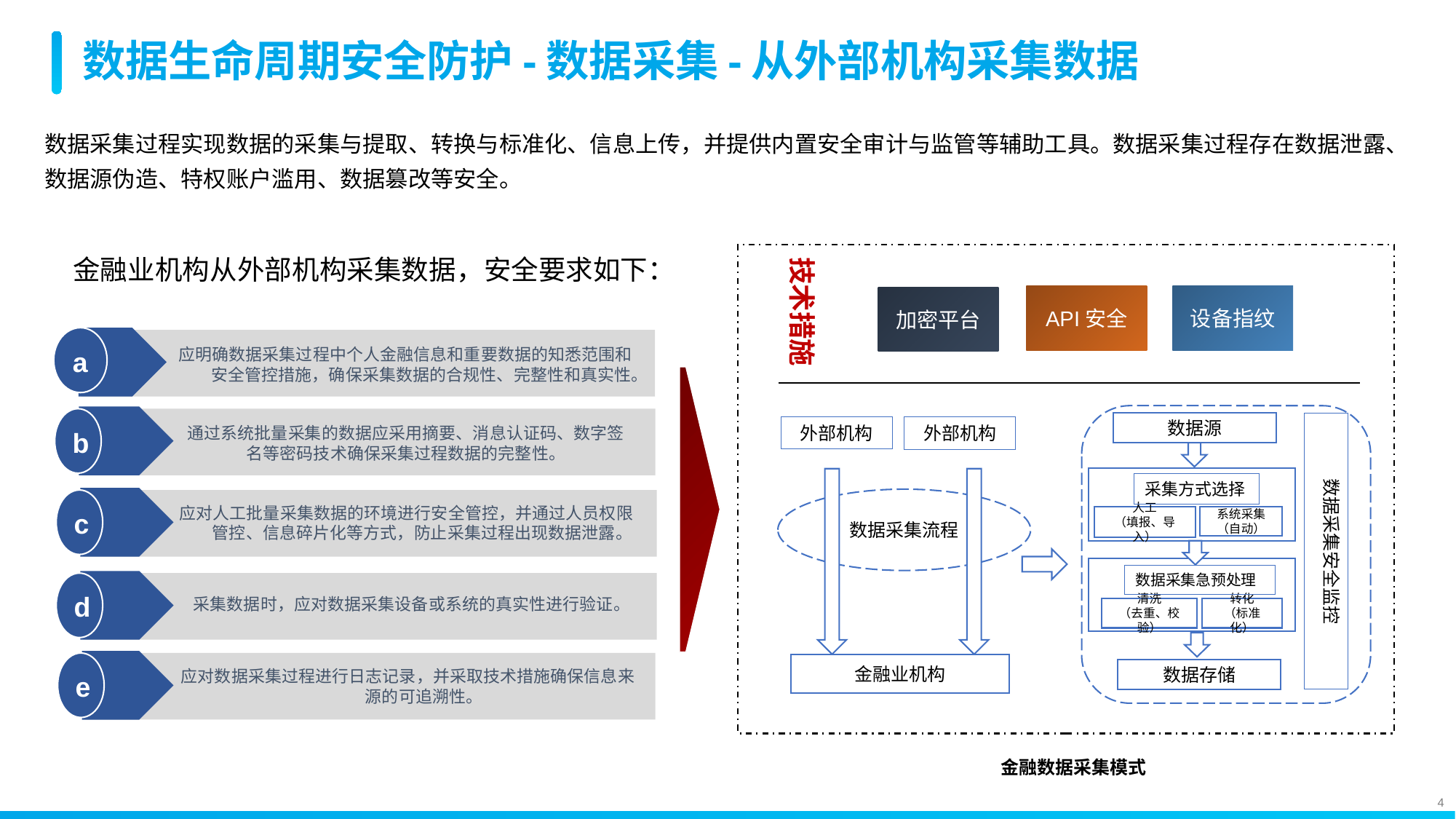

# 数据生命周期安全防护-数据采集-从外部机构采集数据
数据采集过程实现数据的采集与提取、转换与标准化、信息上传，并提供内置安全审计与监管等辅助工具。数据采集过程存在数据泄露、数据源伪造、特权账户滥用、数据篡改等安全。
技术措施

金融业机构从外部机构采集数据，安全要求如下：
设备指纹
API安全
加密平台
a

应明确数据采集过程中个人金融信息和重要数据的知悉范围和安全管控措施，确保采集数据的合规性、完整性和真实性。

b

数据源
数据采集安全监控
外部机构
外部机构
	通过系统批量采集的数据应采用摘要、消息认证码、数字签名等密码技术确保采集过程数据的完整性。

采集方式选择

数据采集流程
c

应对人工批量采集数据的环境进行安全管控，并通过人员权限管控、信息碎片化等方式，防止采集过程出现数据泄露。
人工
（填报、导入）
系统采集
（自动）

数据采集急预处理

d

采集数据时，应对数据采集设备或系统的真实性进行验证。
清洗
（去重、校验）
转化
（标准化）

e

金融业机构
数据存储
应对数据采集过程进行日志记录，并采取技术措施确保信息来源的可追溯性。
金融数据采集模式